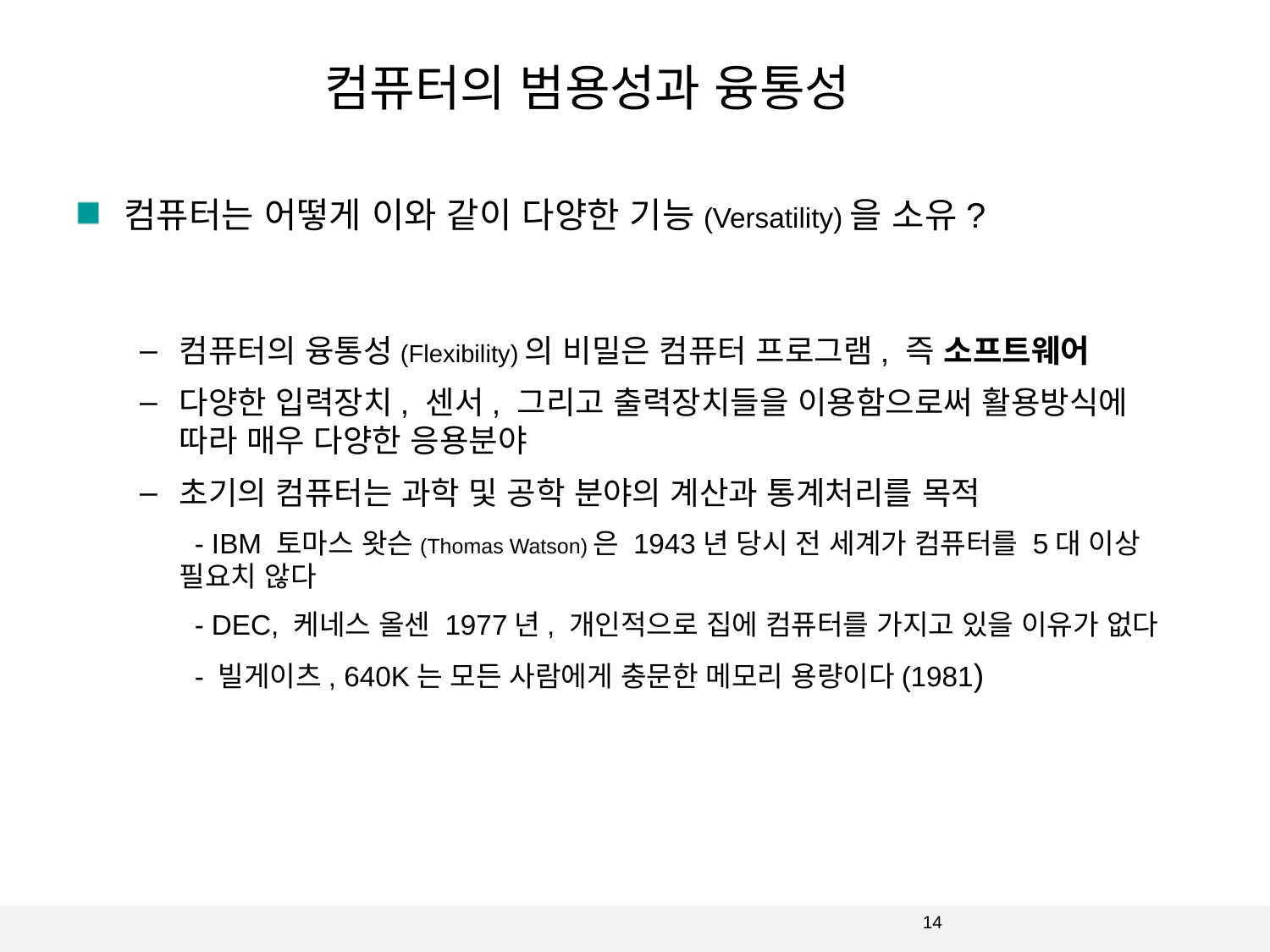

컴퓨터의 범용성과 융통성
컴퓨터는 어떻게 이와 같이 다양한 기능(Versatility)을 소유?

컴퓨터의 융통성(Flexibility)의 비밀은 컴퓨터 프로그램, 즉 소프트웨어
다양한 입력장치, 센서, 그리고 출력장치들을 이용함으로써 활용방식에 따라 매우 다양한 응용분야
초기의 컴퓨터는 과학 및 공학 분야의 계산과 통계처리를 목적
       - IBM 토마스 왓슨(Thomas Watson)은 1943년 당시 전 세계가 컴퓨터를 5대 이상 필요치 않다
       - DEC, 케네스 올센 1977년, 개인적으로 집에 컴퓨터를 가지고 있을 이유가 없다
       - 빌게이츠, 640K는 모든 사람에게 충문한 메모리 용량이다(1981)
14